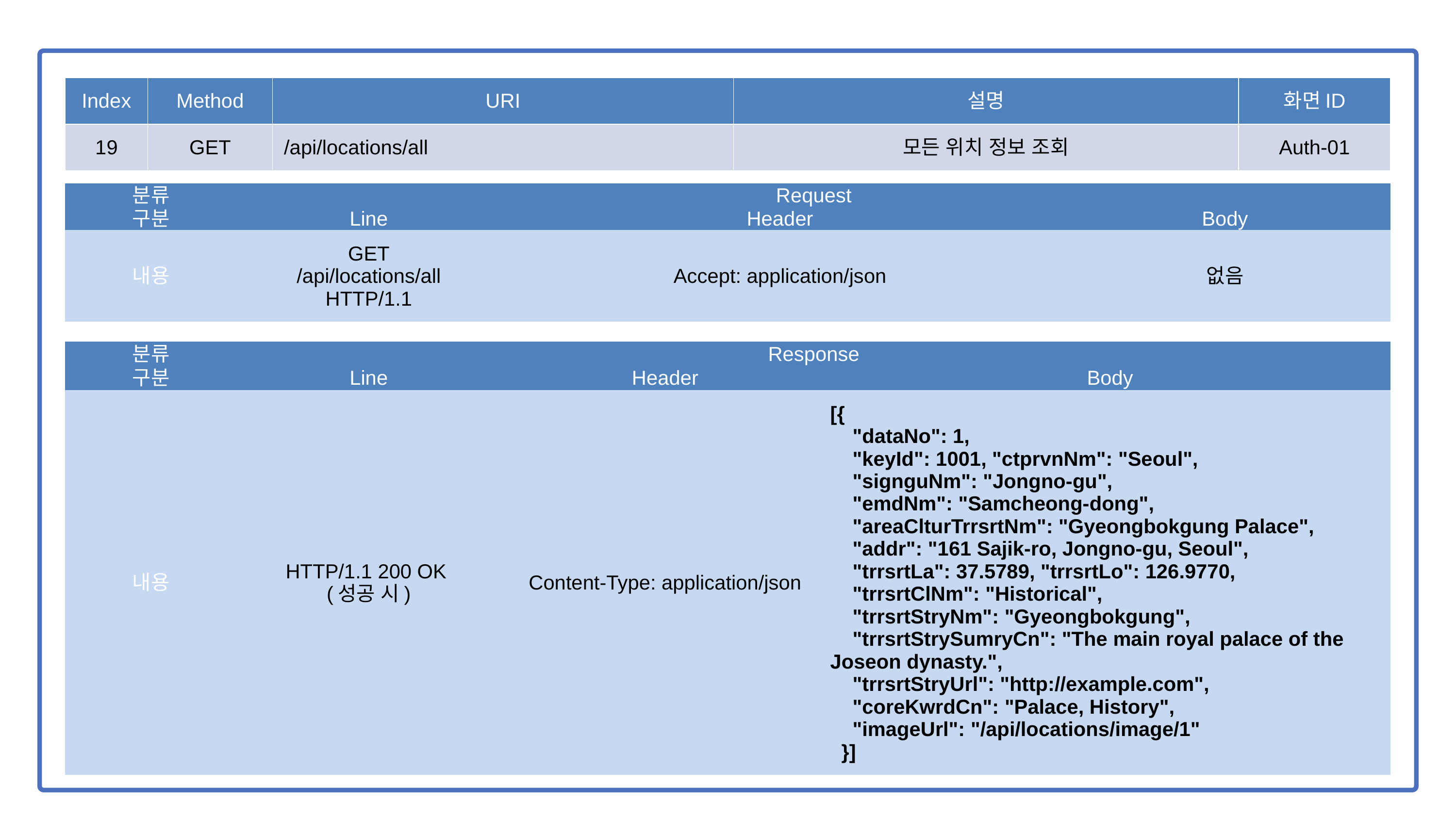

| Index | Method | URI | 설명 | 화면ID |
| --- | --- | --- | --- | --- |
| 19 | GET | /api/locations/all | 모든 위치 정보 조회 | Auth-01 |
| 분류 | Request |  |  |
| --- | --- | --- | --- |
| 구분 | Line | Header | Body |
| 내용 | GET /api/locations/all HTTP/1.1 | Accept: application/json | 없음 |
| 분류 | Response |  |  |
| --- | --- | --- | --- |
| 구분 | Line | Header | Body |
| 내용 | HTTP/1.1 200 OK (성공 시) | Content-Type: application/json | [{ "dataNo": 1, "keyId": 1001, "ctprvnNm": "Seoul", "signguNm": "Jongno-gu", "emdNm": "Samcheong-dong", "areaClturTrrsrtNm": "Gyeongbokgung Palace", "addr": "161 Sajik-ro, Jongno-gu, Seoul", "trrsrtLa": 37.5789, "trrsrtLo": 126.9770, "trrsrtClNm": "Historical", "trrsrtStryNm": "Gyeongbokgung", "trrsrtStrySumryCn": "The main royal palace of the Joseon dynasty.", "trrsrtStryUrl": "http://example.com", "coreKwrdCn": "Palace, History", "imageUrl": "/api/locations/image/1" }] |